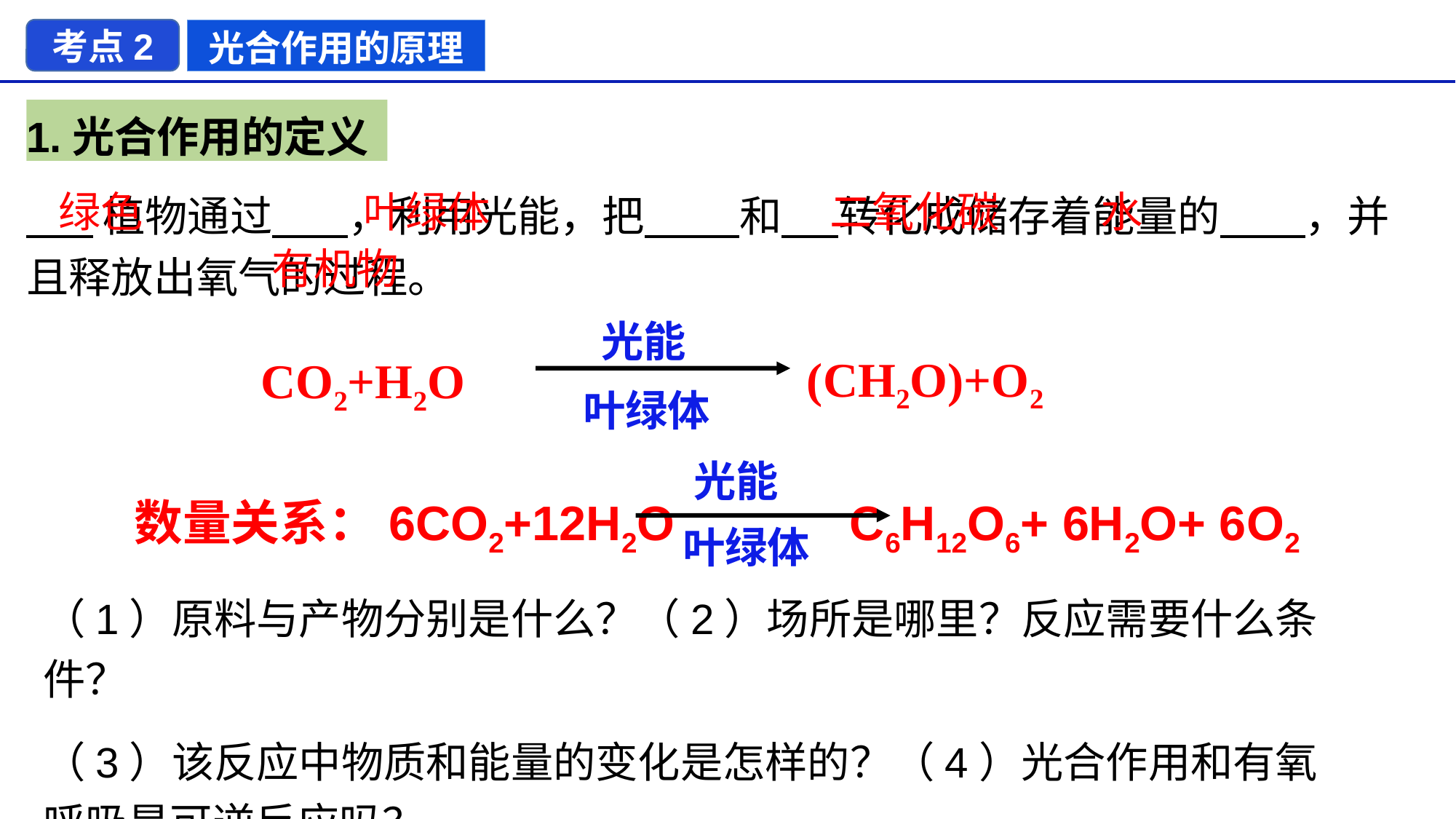

考点2
光合作用的原理

1.光合作用的定义
       植物通过        ，利用光能，把          和      转化成储存着能量的         ，并且释放出氧气的过程。
绿色
叶绿体
二氧化碳
水
有机物
光能

叶绿体
(CH2O)+O2
CO2+H2O
光能

叶绿体
数量关系：6CO2+12H2O             C6H12O6+ 6H2O+ 6O2
（1）原料与产物分别是什么？（2）场所是哪里？反应需要什么条件？
（3）该反应中物质和能量的变化是怎样的？（4）光合作用和有氧呼吸是可逆反应吗？